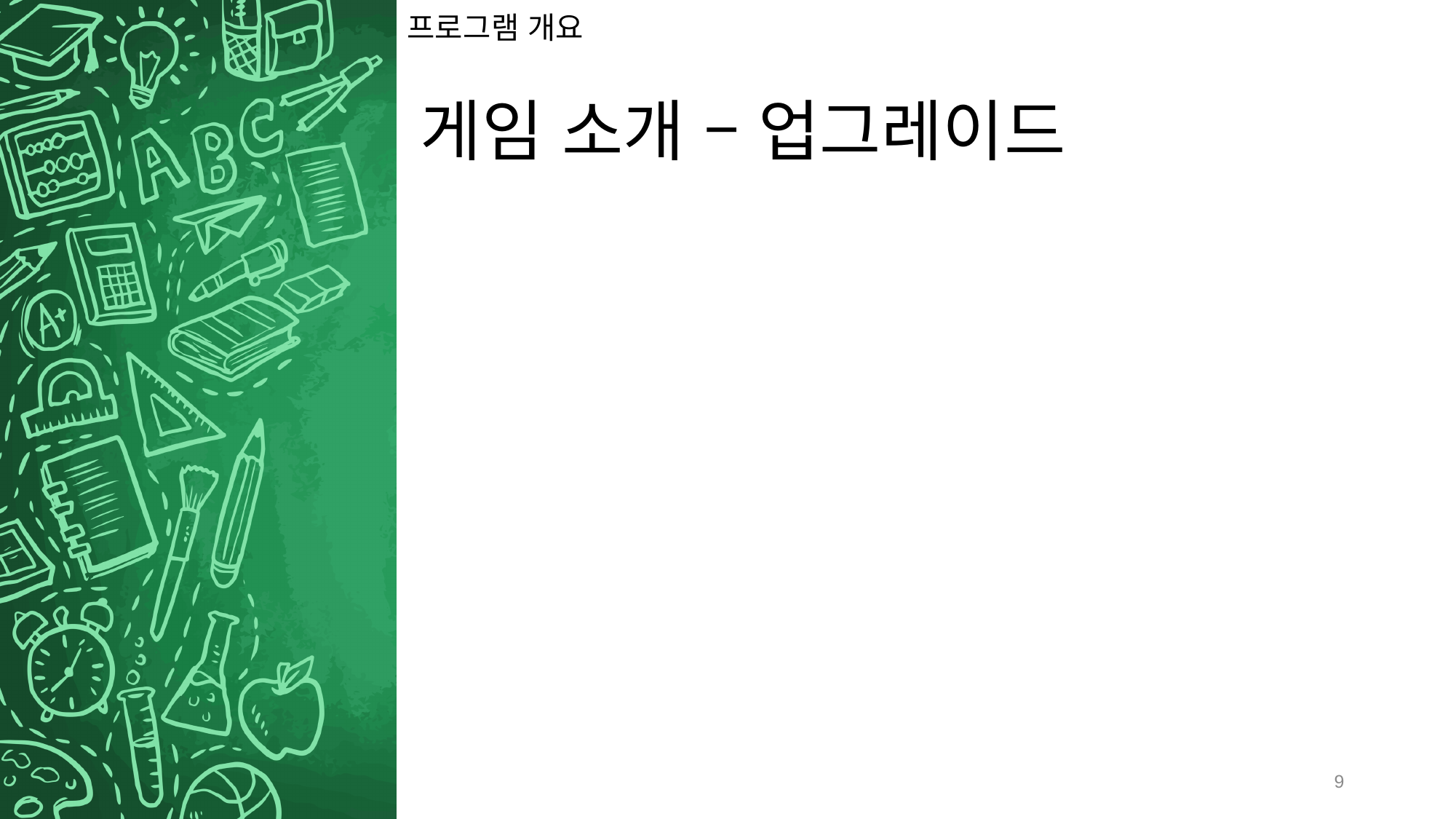

# 프로그램 개요
게임 소개 – 업그레이드

9